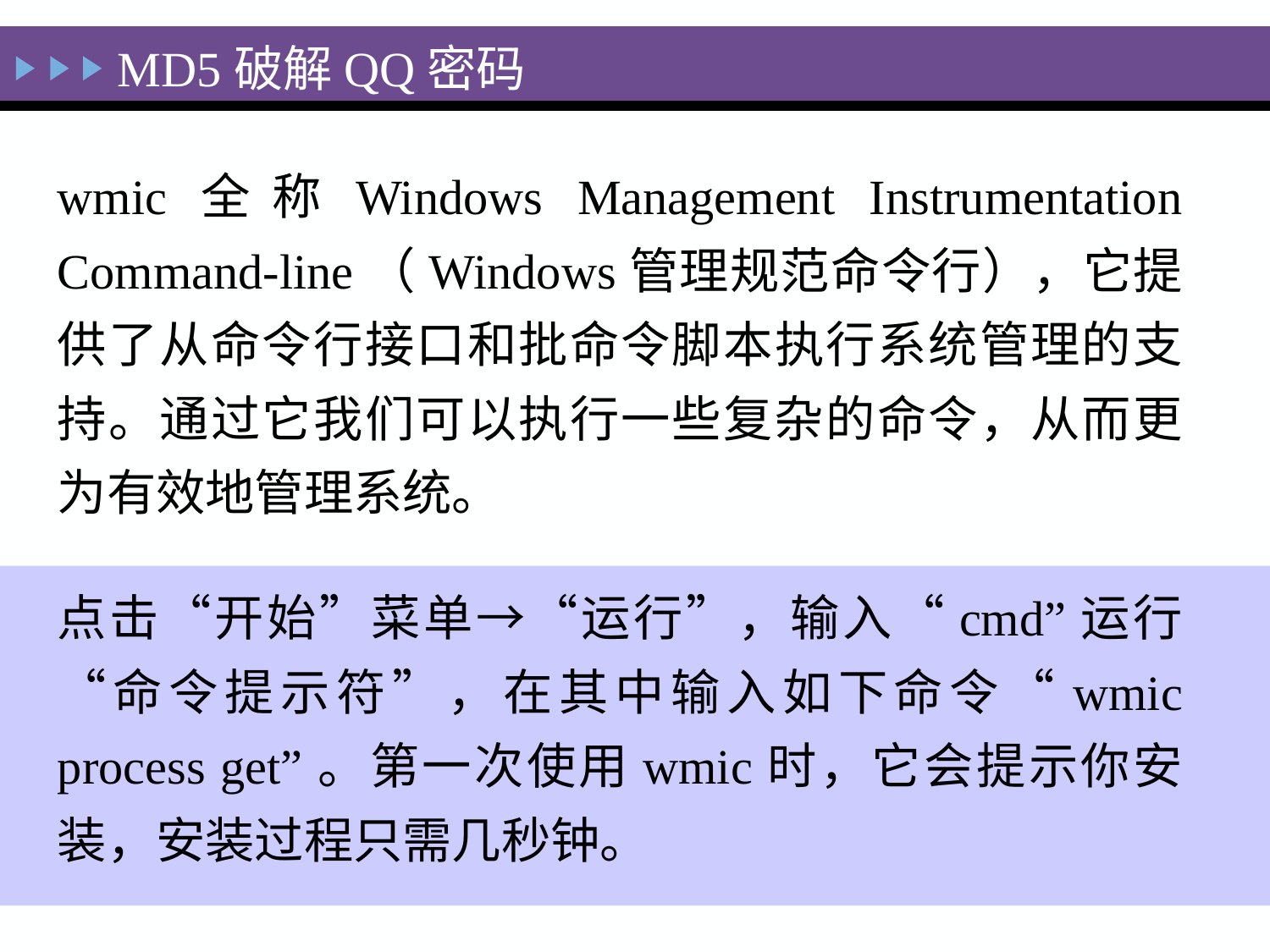

MD5破解QQ密码
wmic全称Windows Management Instrumentation Command-line（Windows管理规范命令行），它提供了从命令行接口和批命令脚本执行系统管理的支持。通过它我们可以执行一些复杂的命令，从而更为有效地管理系统。

点击“开始”菜单→“运行”，输入“cmd”运行“命令提示符”，在其中输入如下命令“wmic process get”。第一次使用wmic时，它会提示你安装，安装过程只需几秒钟。